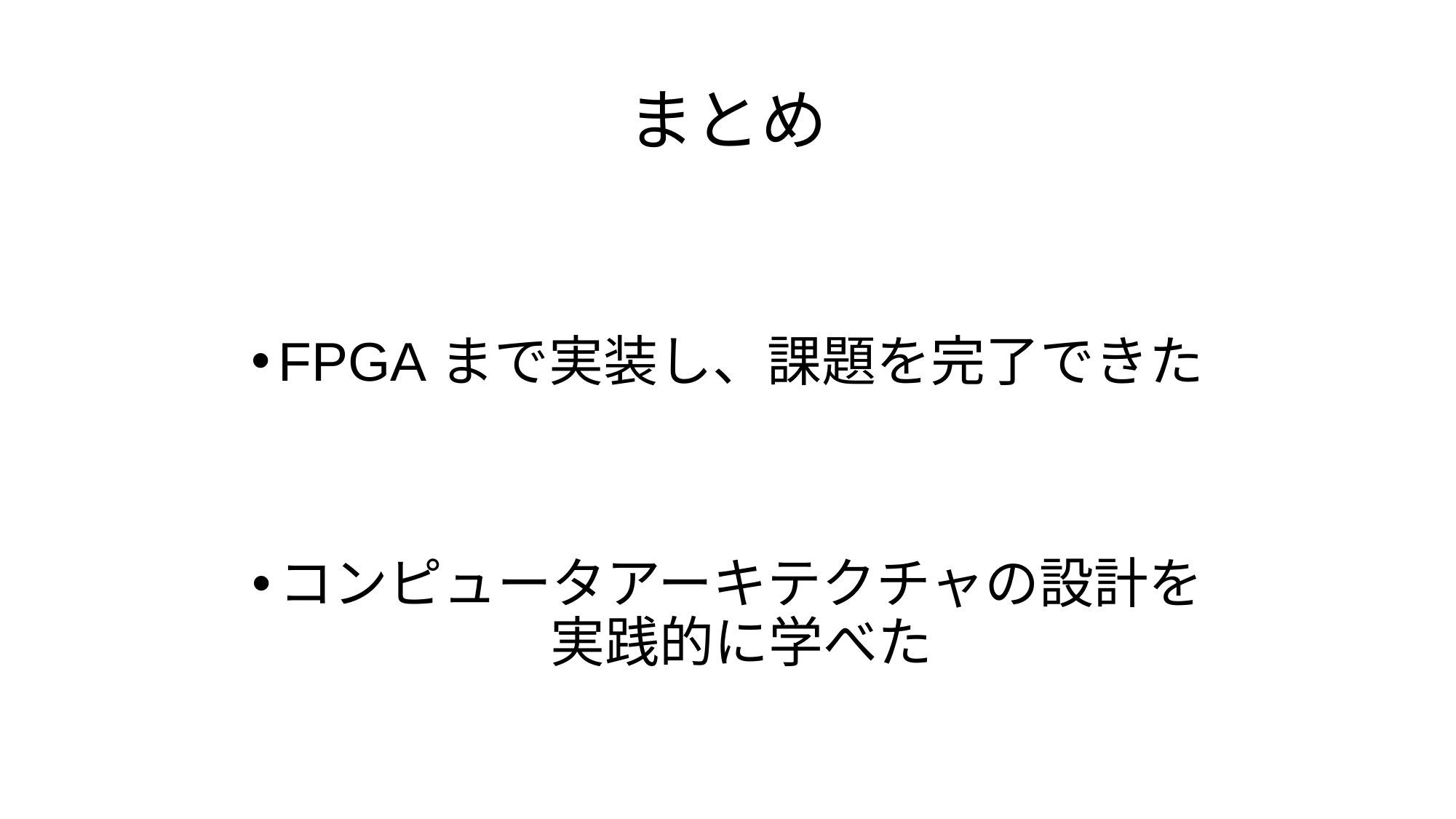

# まとめ

FPGAまで実装し、課題を完了できた

コンピュータアーキテクチャの設計を
実践的に学べた